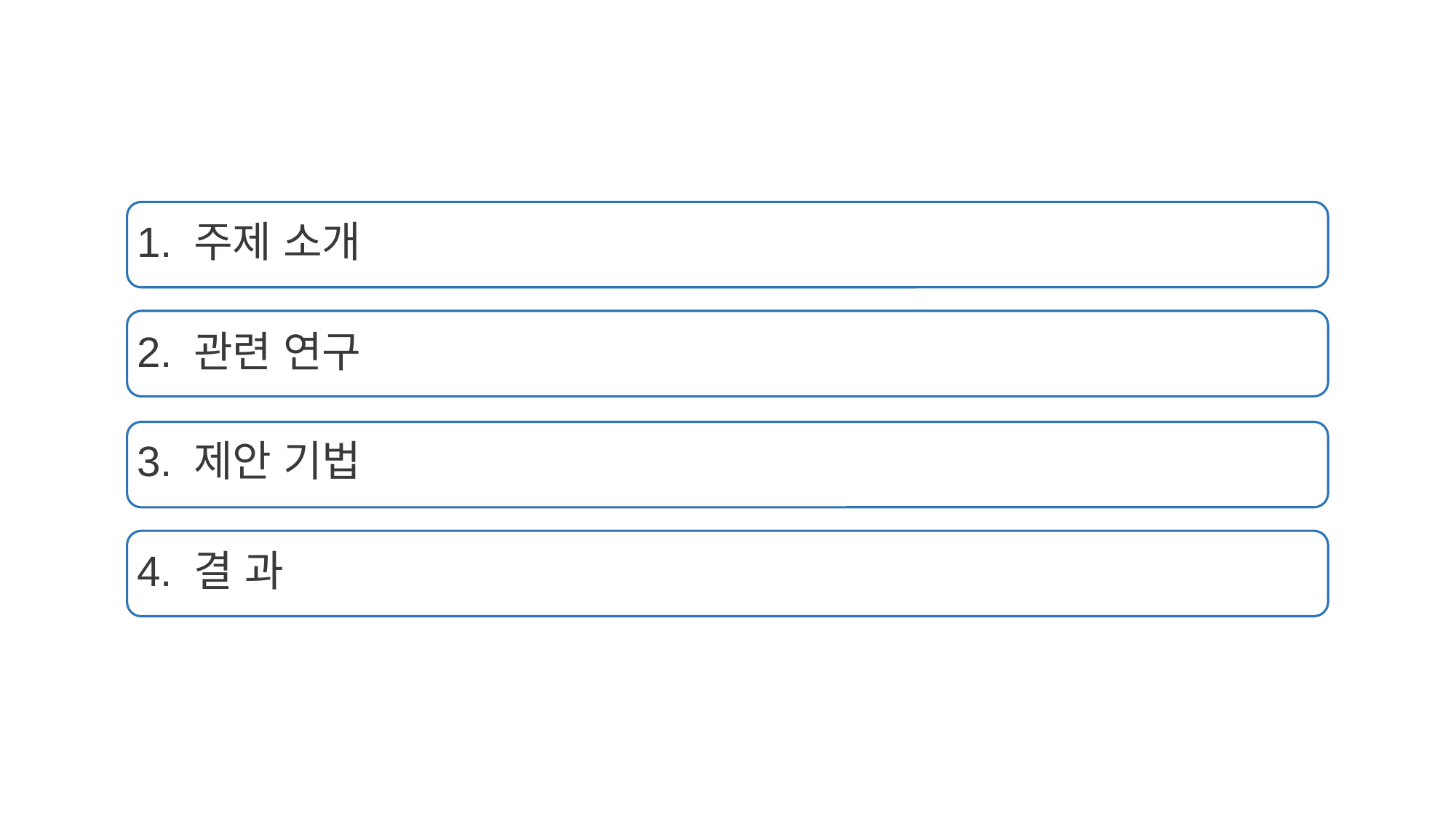

1. 주제 소개
2. 관련 연구
3. 제안 기법
4. 결 과